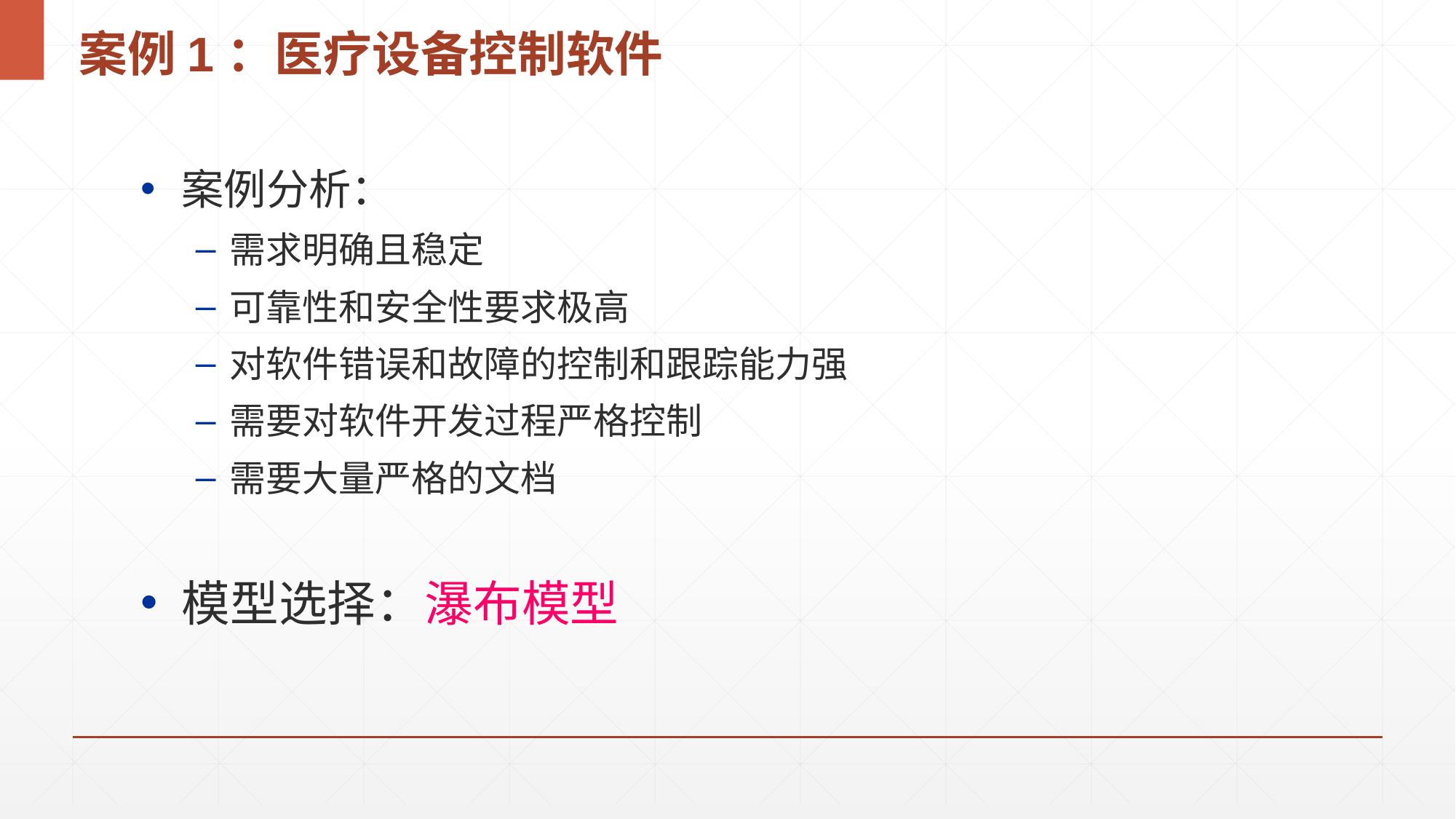

# 案例1：医疗设备控制软件
案例分析：
需求明确且稳定
可靠性和安全性要求极高
对软件错误和故障的控制和跟踪能力强
需要对软件开发过程严格控制
需要大量严格的文档

模型选择：瀑布模型